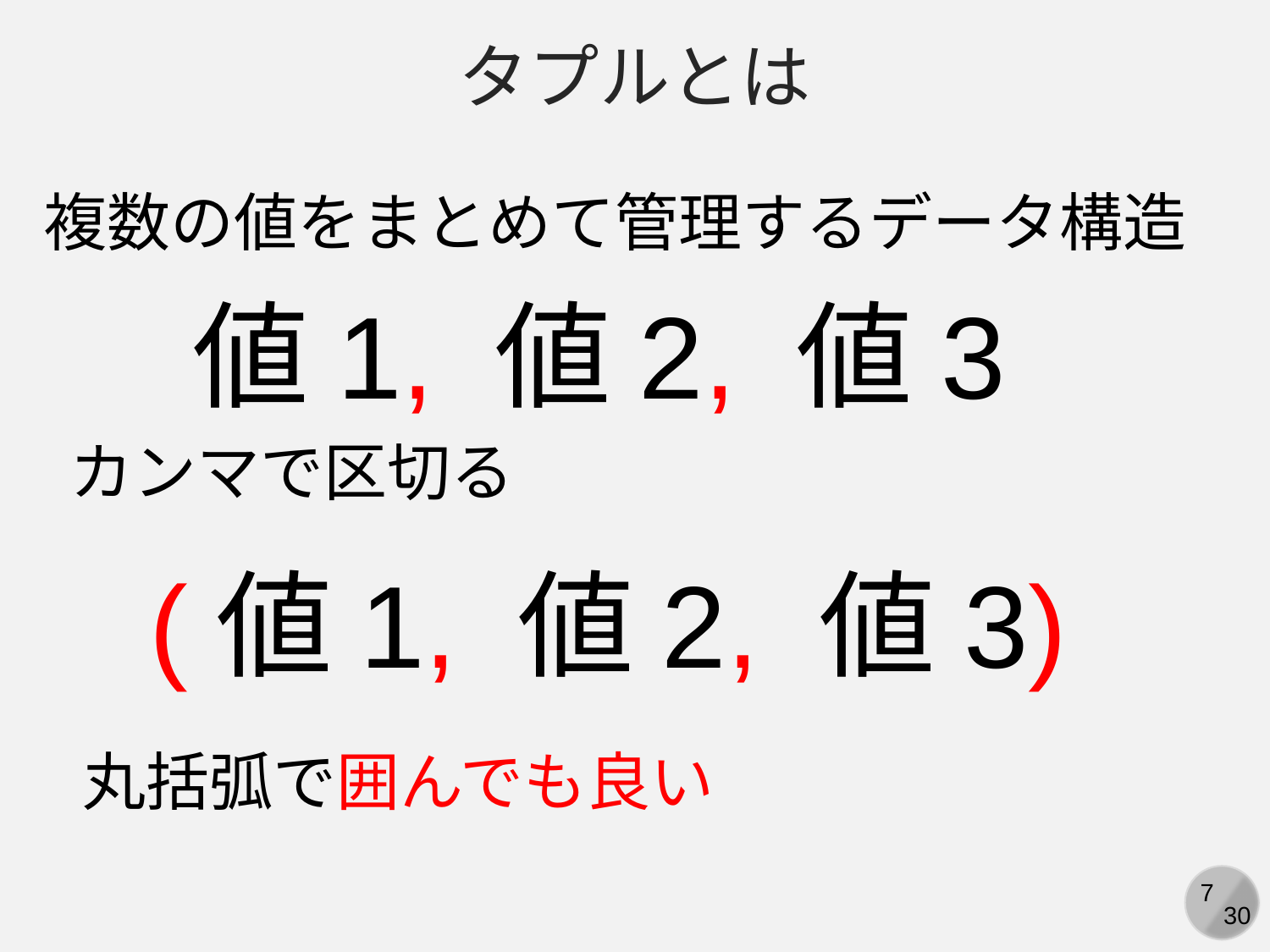

タプルとは
複数の値をまとめて管理するデータ構造
値1, 値2, 値3
カンマで区切る
(値1, 値2, 値3)
丸括弧で囲んでも良い